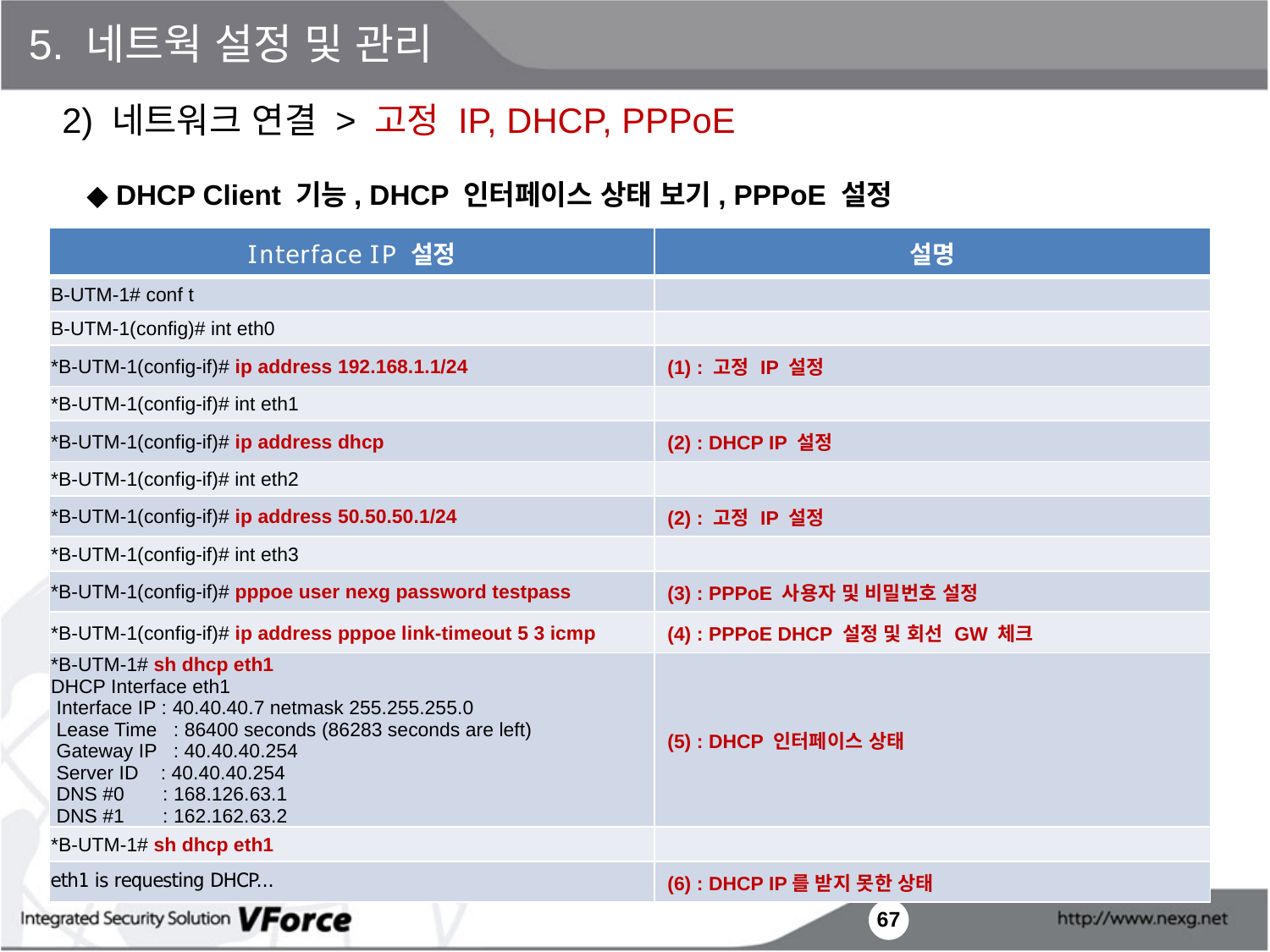

5. 네트웍 설정 및 관리
2) 네트워크 연결 > 고정 IP, DHCP, PPPoE
◆ DHCP Client 기능, DHCP 인터페이스 상태 보기, PPPoE 설정
| Interface IP 설정 | 설명 |
| --- | --- |
| B-UTM-1# conf t |  |
| B-UTM-1(config)# int eth0 |  |
| \*B-UTM-1(config-if)# ip address 192.168.1.1/24 | (1) : 고정 IP 설정 |
| \*B-UTM-1(config-if)# int eth1 |  |
| \*B-UTM-1(config-if)# ip address dhcp | (2) : DHCP IP 설정 |
| \*B-UTM-1(config-if)# int eth2 |  |
| \*B-UTM-1(config-if)# ip address 50.50.50.1/24 | (2) : 고정 IP 설정 |
| \*B-UTM-1(config-if)# int eth3 |  |
| \*B-UTM-1(config-if)# pppoe user nexg password testpass | (3) : PPPoE 사용자 및 비밀번호 설정 |
| \*B-UTM-1(config-if)# ip address pppoe link-timeout 5 3 icmp | (4) : PPPoE DHCP 설정 및 회선 GW 체크 |
| \*B-UTM-1# sh dhcp eth1 DHCP Interface eth1 Interface IP : 40.40.40.7 netmask 255.255.255.0 Lease Time : 86400 seconds (86283 seconds are left) Gateway IP : 40.40.40.254 Server ID : 40.40.40.254 DNS #0 : 168.126.63.1 DNS #1 : 162.162.63.2 | (5) : DHCP 인터페이스 상태 |
| \*B-UTM-1# sh dhcp eth1 |  |
| eth1 is requesting DHCP... | (6) : DHCP IP를 받지 못한 상태 |